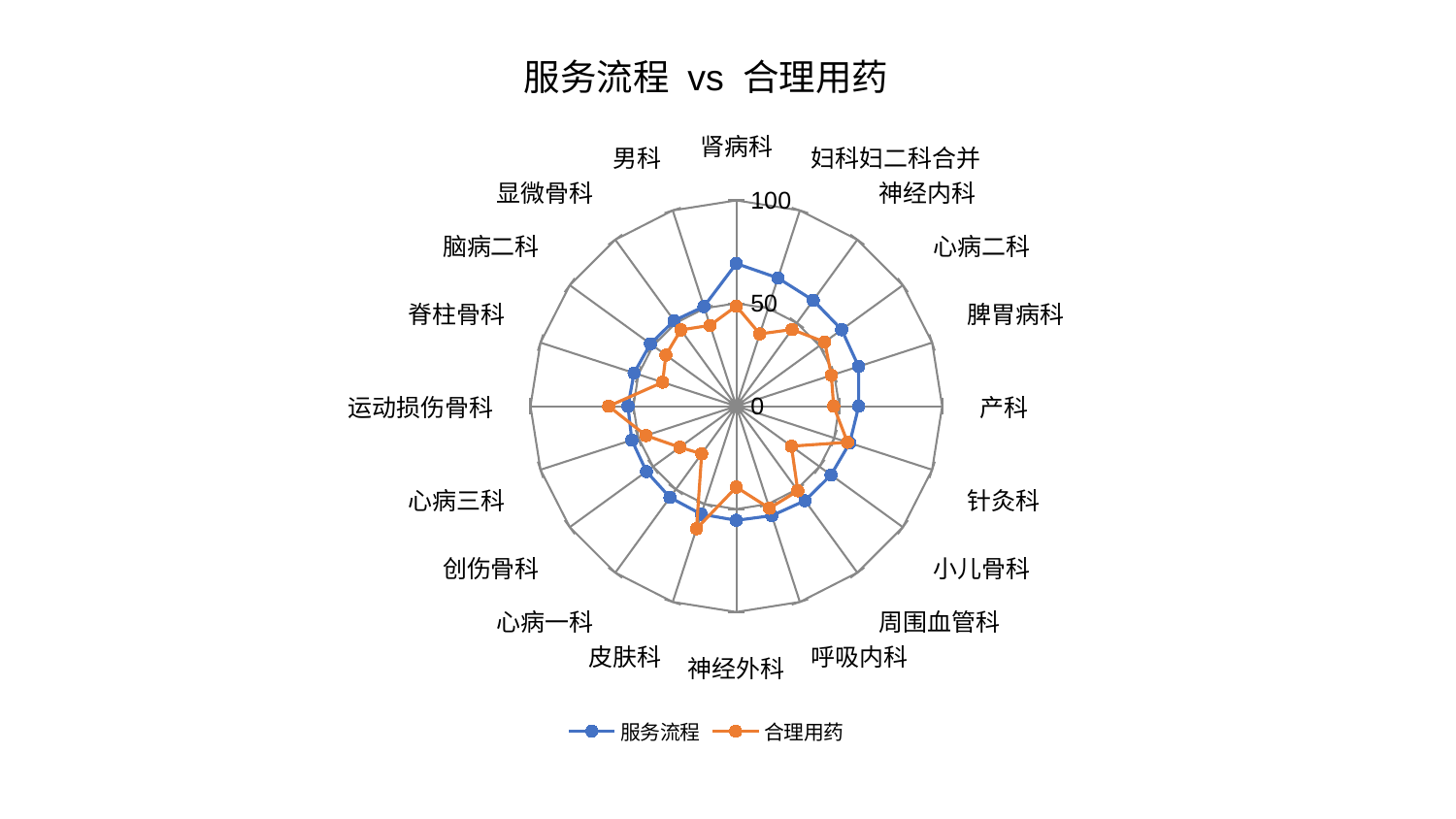

### Chart: 服务流程 vs 合理用药

| Category | 服务流程 | 合理用药 |
|---|---|---|
| 肾病科 | 69.30975360394099 | 48.64990253639797 |
| 妇科妇二科合并 | 65.49206372119022 | 36.91672230263296 |
| 神经内科 | 63.56355022602148 | 46.05275861330683 |
| 心病二科 | 63.26306866644734 | 53.07960247488411 |
| 脾胃病科 | 62.46125726602688 | 48.54888597958803 |
| 产科 | 59.477913954152015 | 47.29074487817561 |
| 针灸科 | 57.929093978147264 | 56.810050234347564 |
| 小儿骨科 | 56.8818520904078 | 33.07652775739208 |
| 周围血管科 | 56.7590024479374 | 50.82724970869987 |
| 呼吸内科 | 55.91426322802941 | 52.136443008345736 |
| 神经外科 | 55.47046806816588 | 39.3457294827211 |
| 皮肤科 | 55.17423220020694 | 62.602919790978376 |
| 心病一科 | 54.82147751103957 | 28.624181645166587 |
| 创伤骨科 | 53.978650863558116 | 33.975818726517566 |
| 心病三科 | 53.37363730087593 | 46.15038055679774 |
| 运动损伤骨科 | 52.62235942865524 | 62.004778141130515 |
| 脊柱骨科 | 52.23364088092993 | 37.643392589008556 |
| 脑病二科 | 51.57125132398625 | 42.301835669208465 |
| 显微骨科 | 51.399615284820044 | 45.807485237038726 |
| 男科 | 50.91769679527236 | 41.28893814914091 |
109